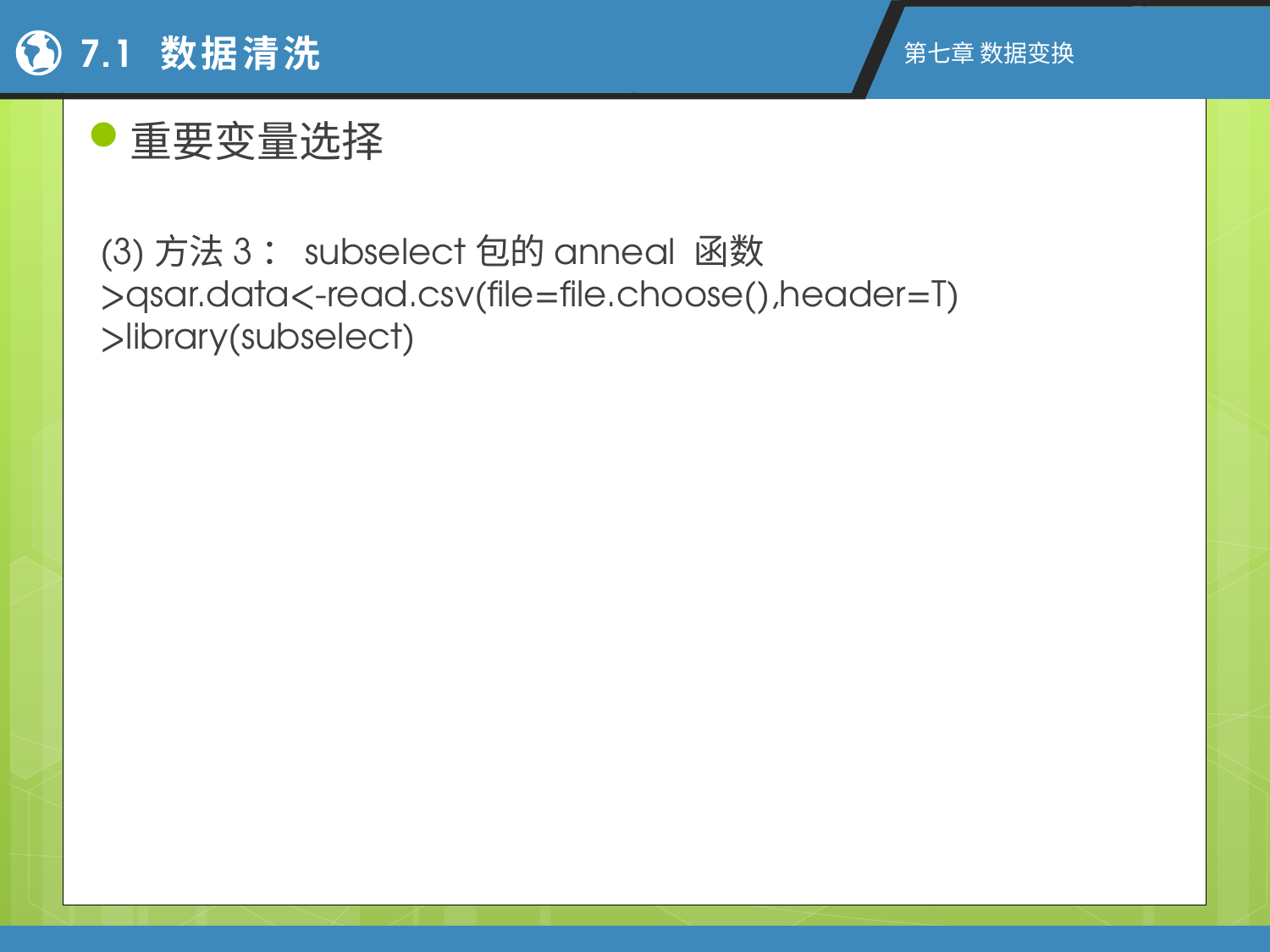

7.1 数据清洗

第七章 数据变换
重要变量选择
(3)方法3：subselect包的anneal 函数
>qsar.data<-read.csv(file=file.choose(),header=T)
>library(subselect)